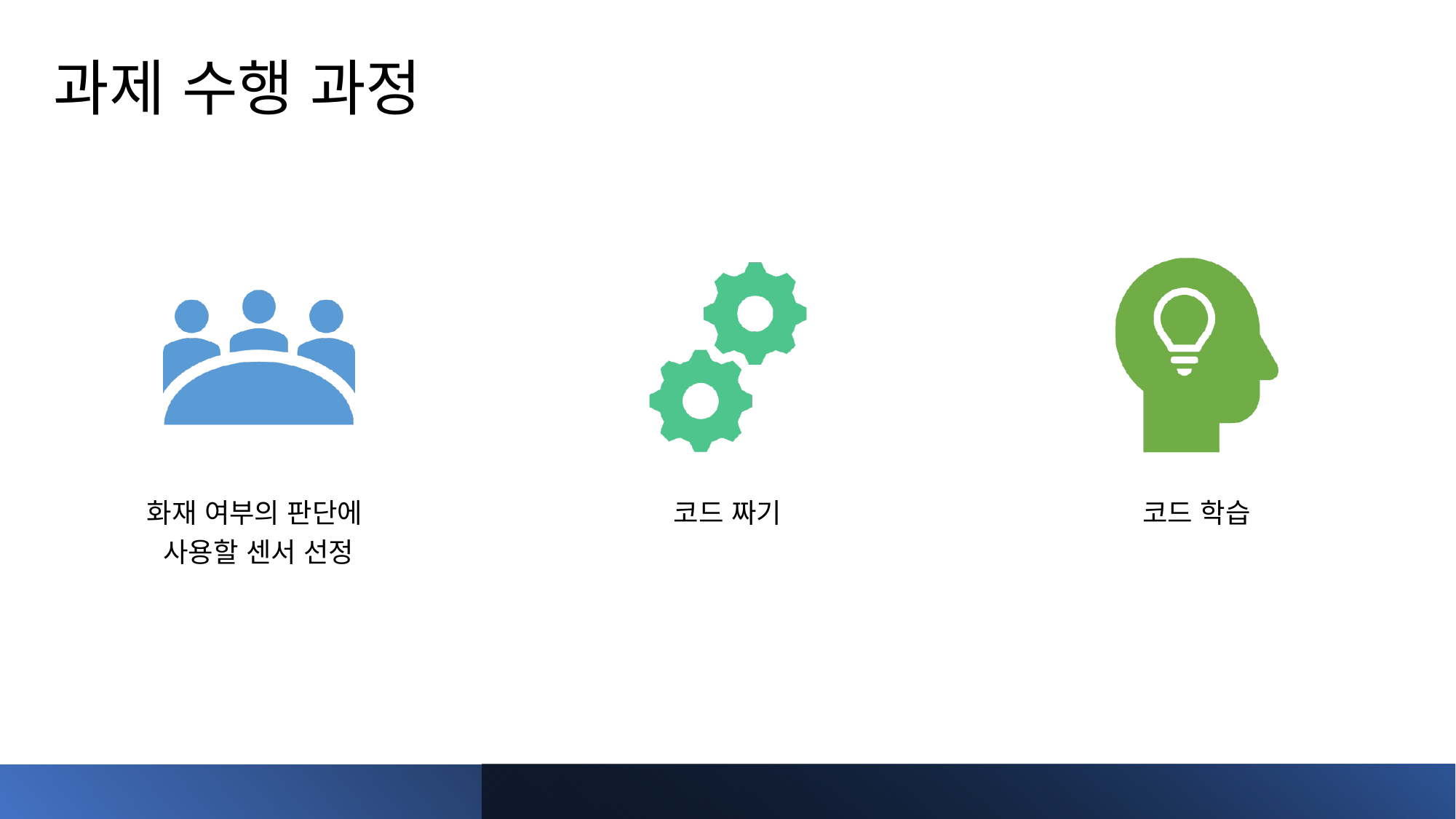

# 과제 수행 과정
화재 여부의 판단에
사용할 센서 선정
코드 짜기
코드 학습